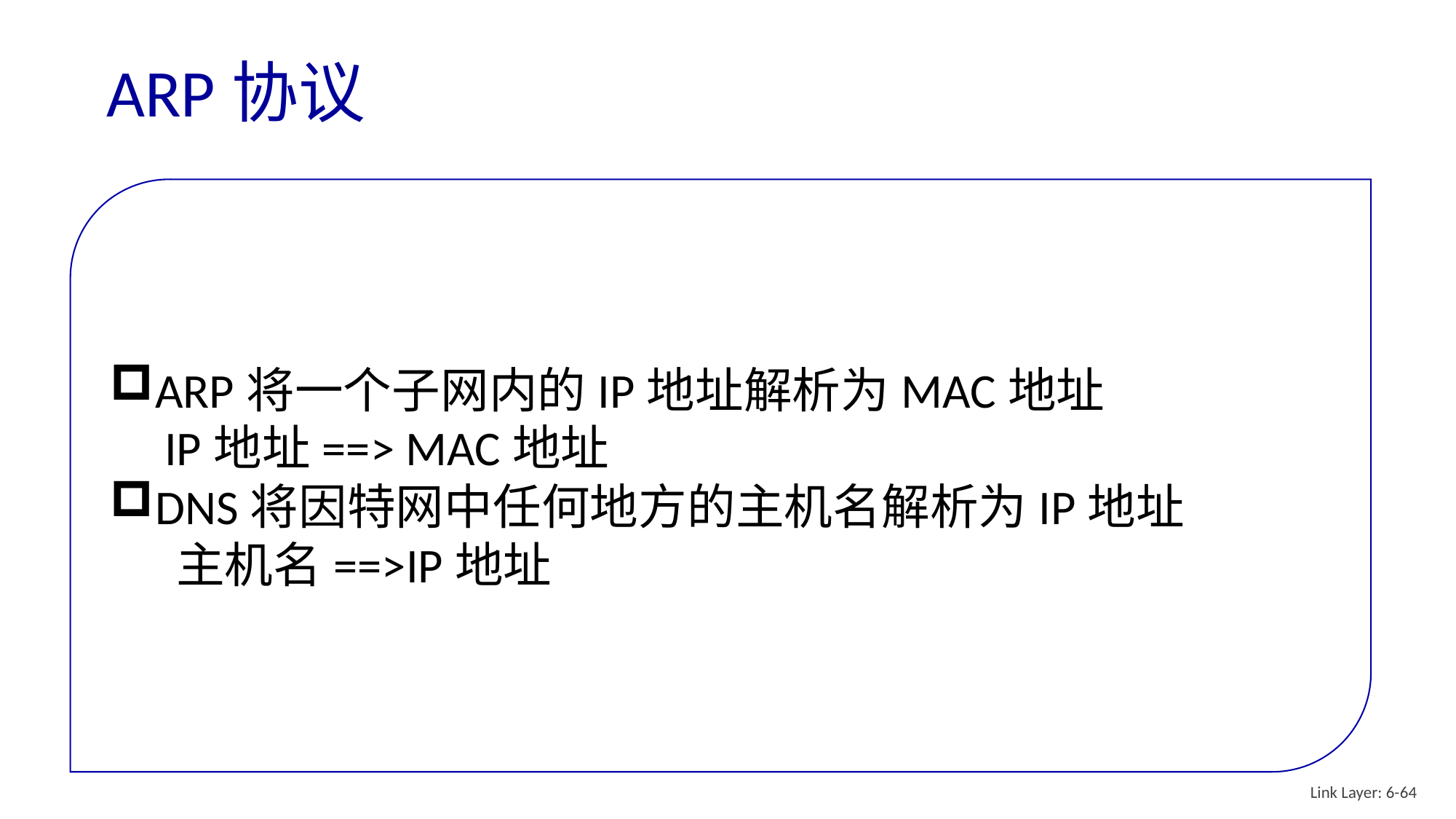

# ARP协议
ARP将一个子网内的IP地址解析为MAC地址
     IP地址==> MAC地址
DNS将因特网中任何地方的主机名解析为IP地址
     主机名==>IP地址
Link Layer: 6-64